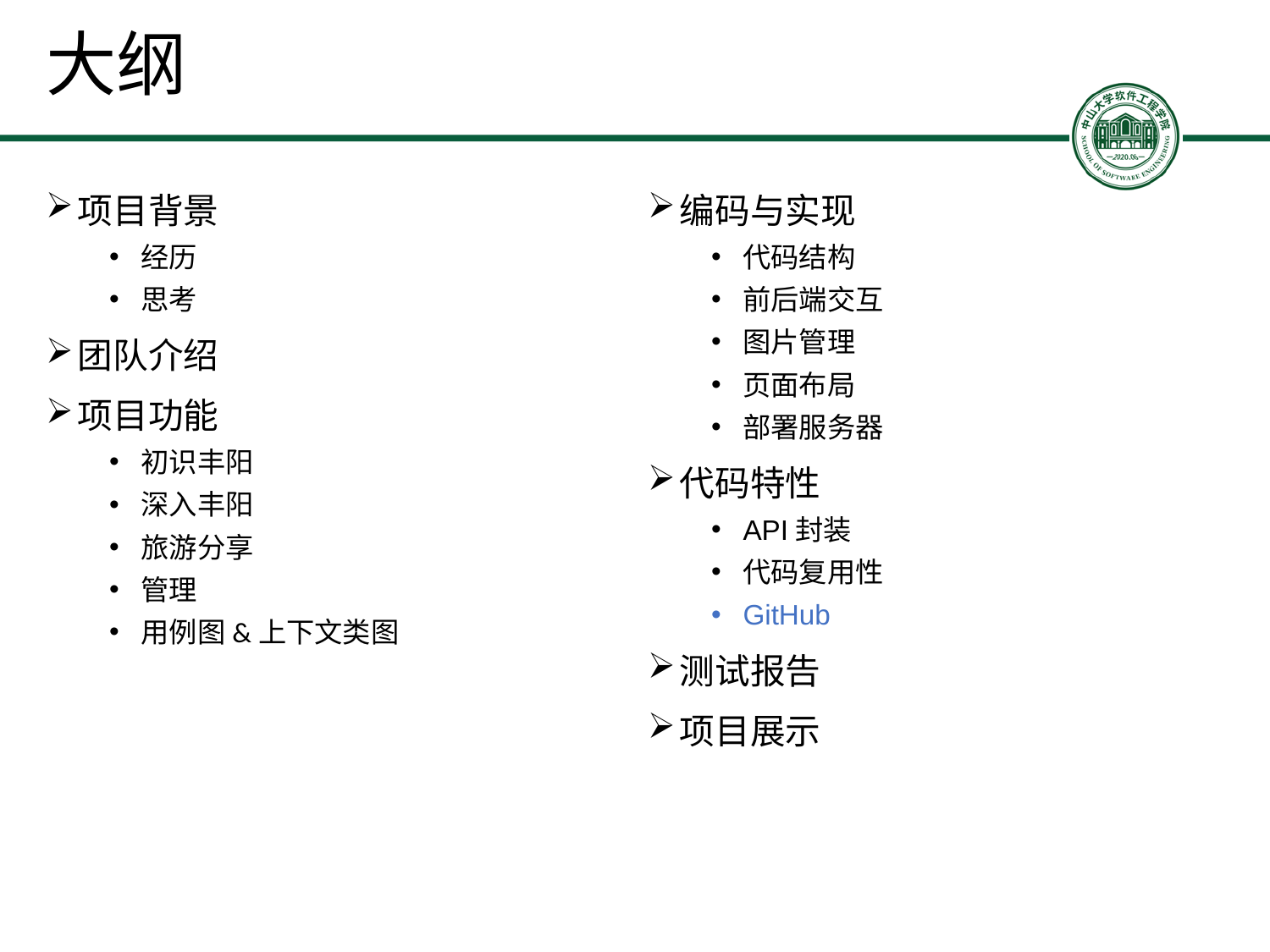

大纲
编码与实现
代码结构
前后端交互
图片管理
页面布局
部署服务器
代码特性
API封装
代码复用性
GitHub
测试报告
项目展示

项目背景
经历
思考
团队介绍
项目功能
初识丰阳
深入丰阳
旅游分享
管理
用例图&上下文类图